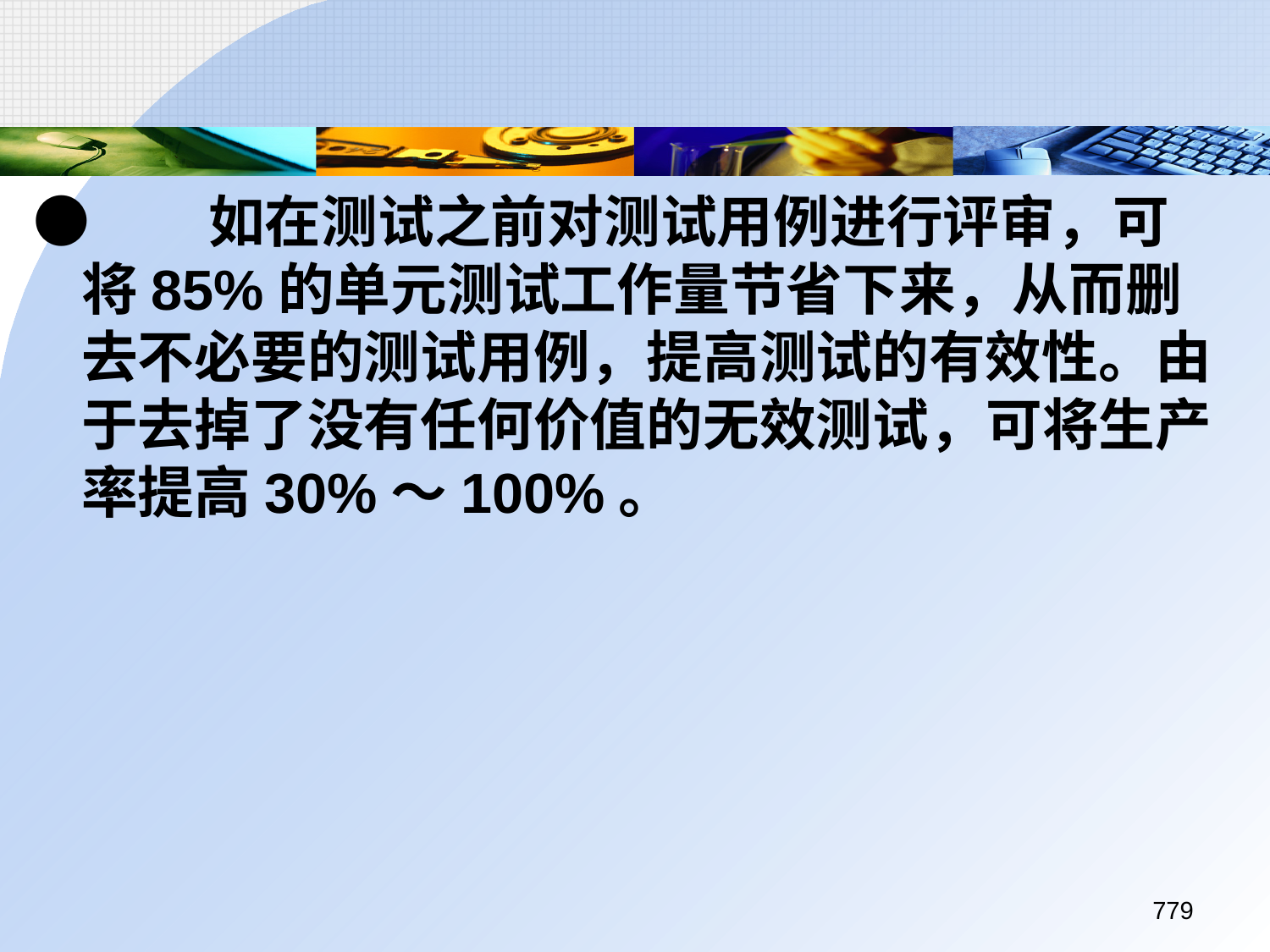

●	如在测试之前对测试用例进行评审，可将85%的单元测试工作量节省下来，从而删去不必要的测试用例，提高测试的有效性。由于去掉了没有任何价值的无效测试，可将生产率提高30%～100%。

779